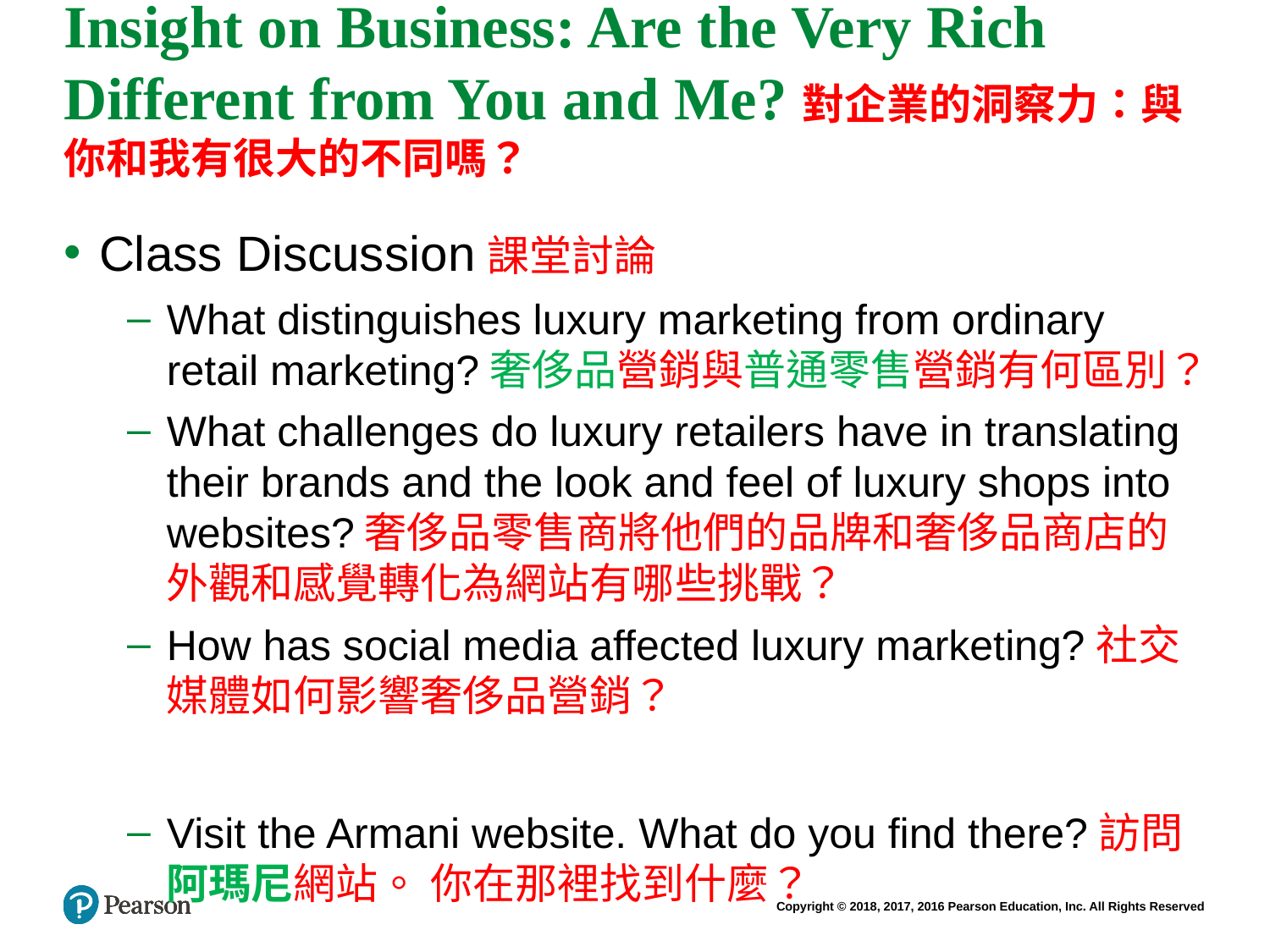

# Insight on Business: Are the Very Rich Different from You and Me?對企業的洞察力：與你和我有很大的不同嗎？
Class Discussion課堂討論
What distinguishes luxury marketing from ordinary retail marketing?奢侈品營銷與普通零售營銷有何區別？
What challenges do luxury retailers have in translating their brands and the look and feel of luxury shops into websites?奢侈品零售商將他們的品牌和奢侈品商店的外觀和感覺轉化為網站有哪些挑戰？
How has social media affected luxury marketing?社交媒體如何影響奢侈品營銷？

Visit the Armani website. What do you find there?訪問阿瑪尼網站。 你在那裡找到什麼？